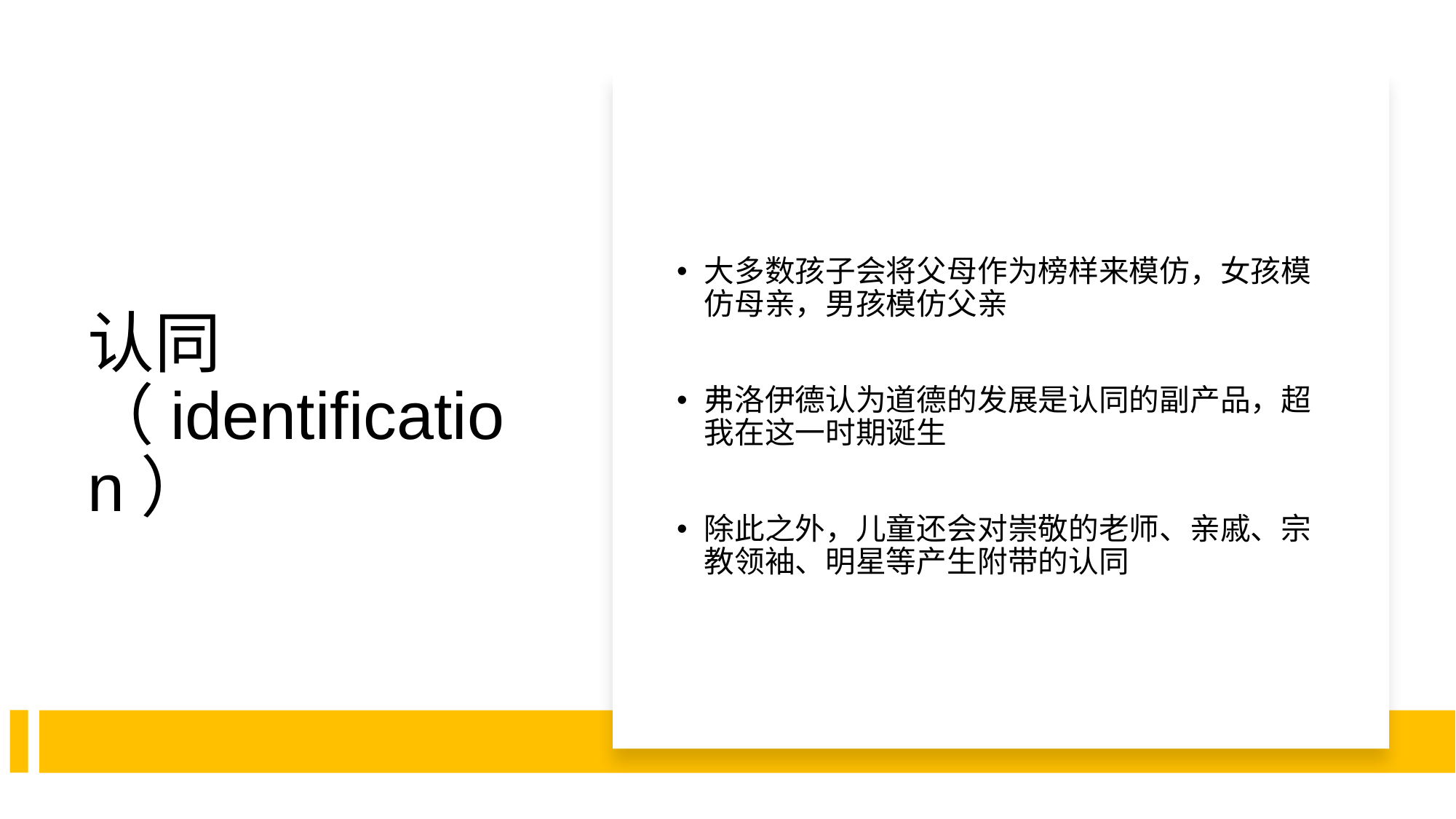

# 认同（identification）
大多数孩子会将父母作为榜样来模仿，女孩模仿母亲，男孩模仿父亲

弗洛伊德认为道德的发展是认同的副产品，超我在这一时期诞生

除此之外，儿童还会对崇敬的老师、亲戚、宗教领袖、明星等产生附带的认同